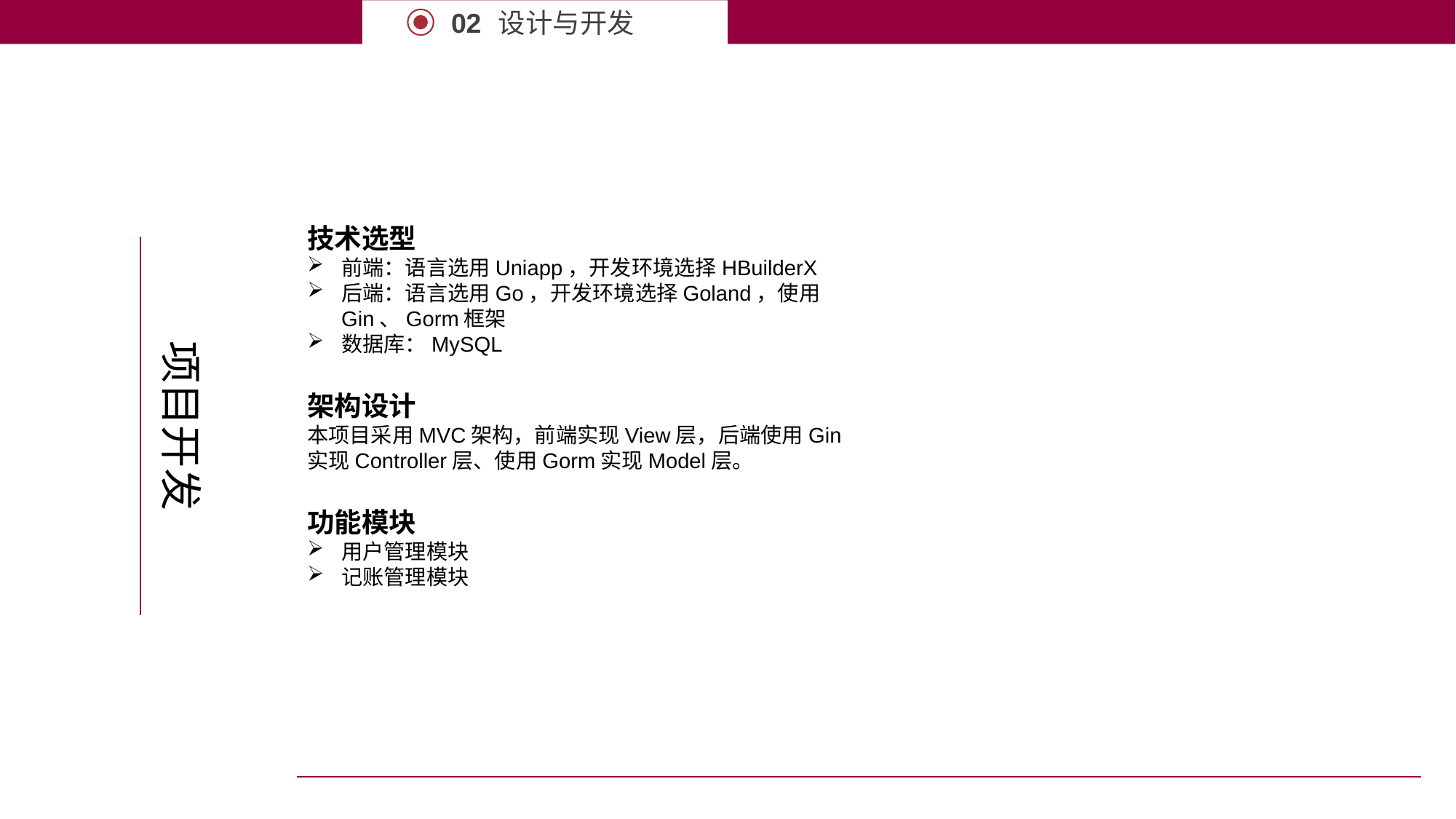

设计与开发
02

技术选型
前端：语言选用Uniapp，开发环境选择HBuilderX
后端：语言选用Go，开发环境选择Goland，使用Gin、Gorm框架
数据库：MySQL

架构设计
本项目采用MVC架构，前端实现View层，后端使用Gin实现Controller层、使用Gorm实现Model层。

功能模块
用户管理模块
记账管理模块

项目开发